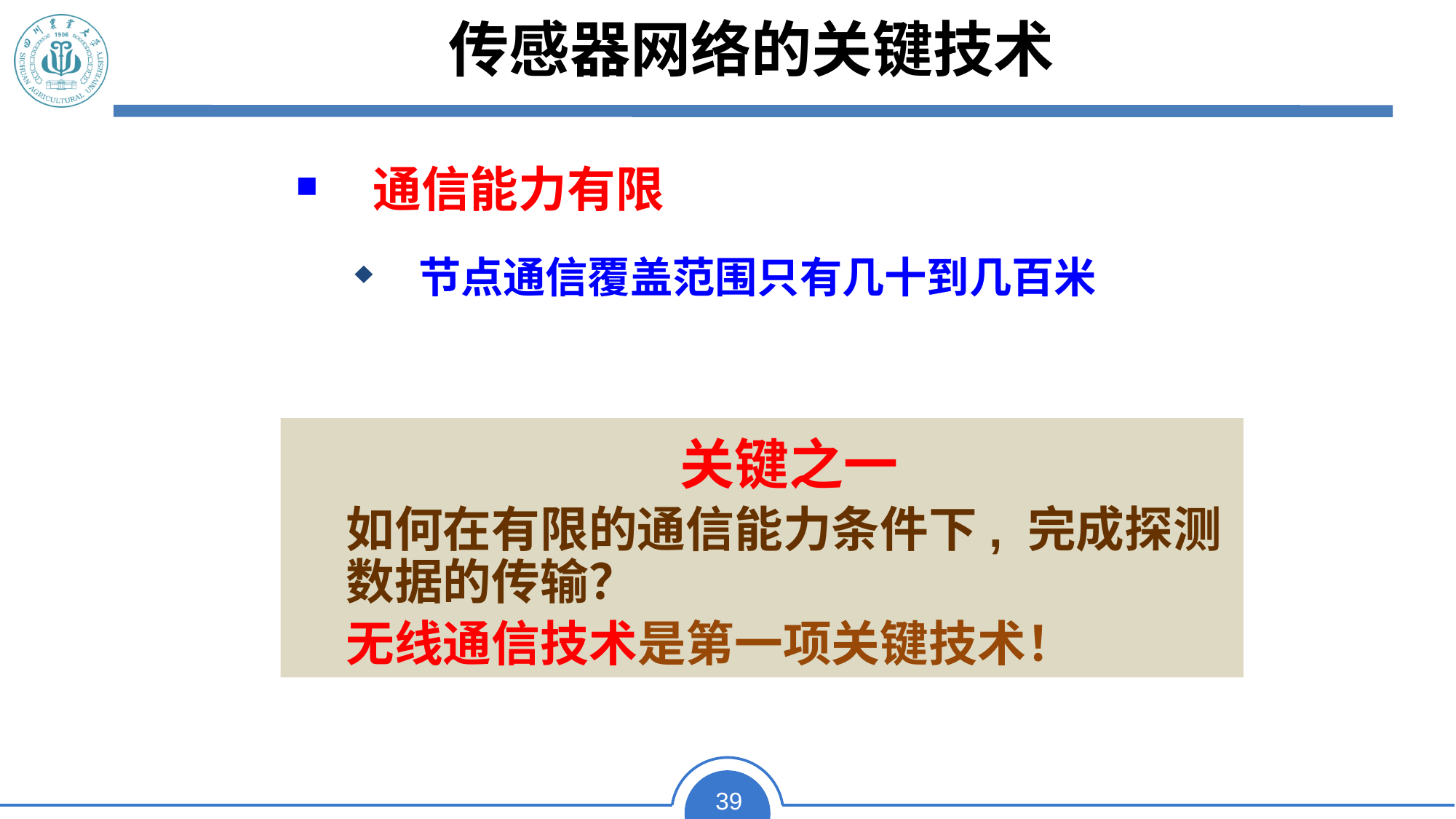

# 传感器网络的关键技术
通信能力有限
节点通信覆盖范围只有几十到几百米
关键之一
如何在有限的通信能力条件下, 完成探测数据的传输？
无线通信技术是第一项关键技术！